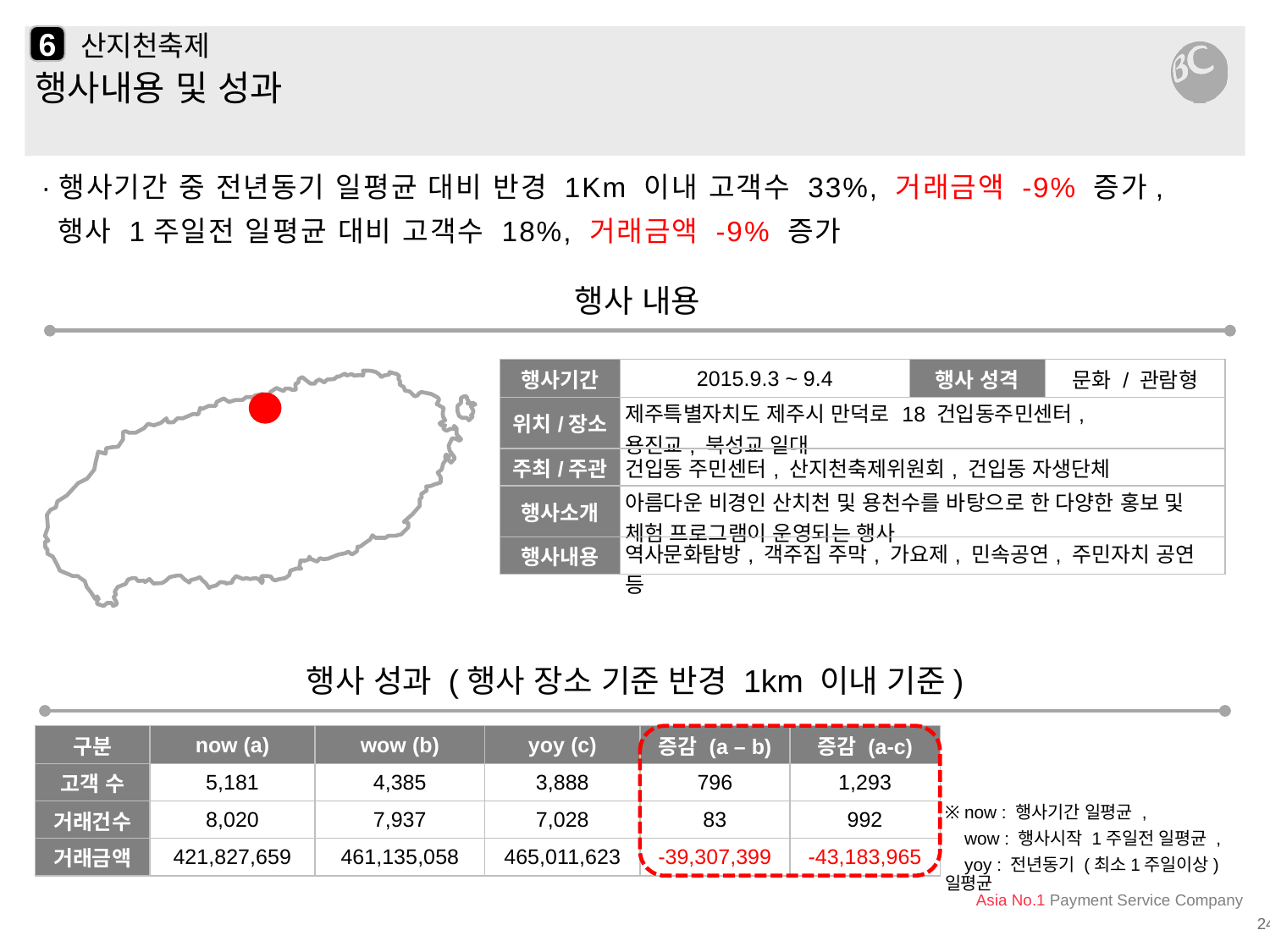

6
# 산지천축제
행사내용 및 성과
·행사기간 중 전년동기 일평균 대비 반경 1Km 이내 고객수 33%, 거래금액 -9% 증가,
 행사 1주일전 일평균 대비 고객수 18%, 거래금액 -9% 증가
행사 내용
| 행사기간 | 2015.9.3 ~ 9.4 | 행사 성격 | 문화 / 관람형 |
| --- | --- | --- | --- |
| 위치/장소 | 제주특별자치도 제주시 만덕로 18 건입동주민센터, 용진교, 북성교 일대 |  |  |
| 주최/주관 | 건입동 주민센터, 산지천축제위원회, 건입동 자생단체 |  |  |
| 행사소개 | 아름다운 비경인 산치천 및 용천수를 바탕으로 한 다양한 홍보 및 체험 프로그램이 운영되는 행사 |  |  |
| 행사내용 | 역사문화탐방, 객주집 주막, 가요제, 민속공연, 주민자치 공연 등 |  |  |

행사 성과 (행사 장소 기준 반경 1km 이내 기준)
| 구분 | now (a) | wow (b) | yoy (c) | 증감 (a – b) | 증감 (a-c) |
| --- | --- | --- | --- | --- | --- |
| 고객 수 | 5,181 | 4,385 | 3,888 | 796 | 1,293 |
| 거래건수 | 8,020 | 7,937 | 7,028 | 83 | 992 |
| 거래금액 | 421,827,659 | 461,135,058 | 465,011,623 | -39,307,399 | -43,183,965 |

※ now : 행사기간 일평균 ,
    wow : 행사시작 1주일전 일평균 ,
    yoy : 전년동기 (최소1주일이상) 일평균